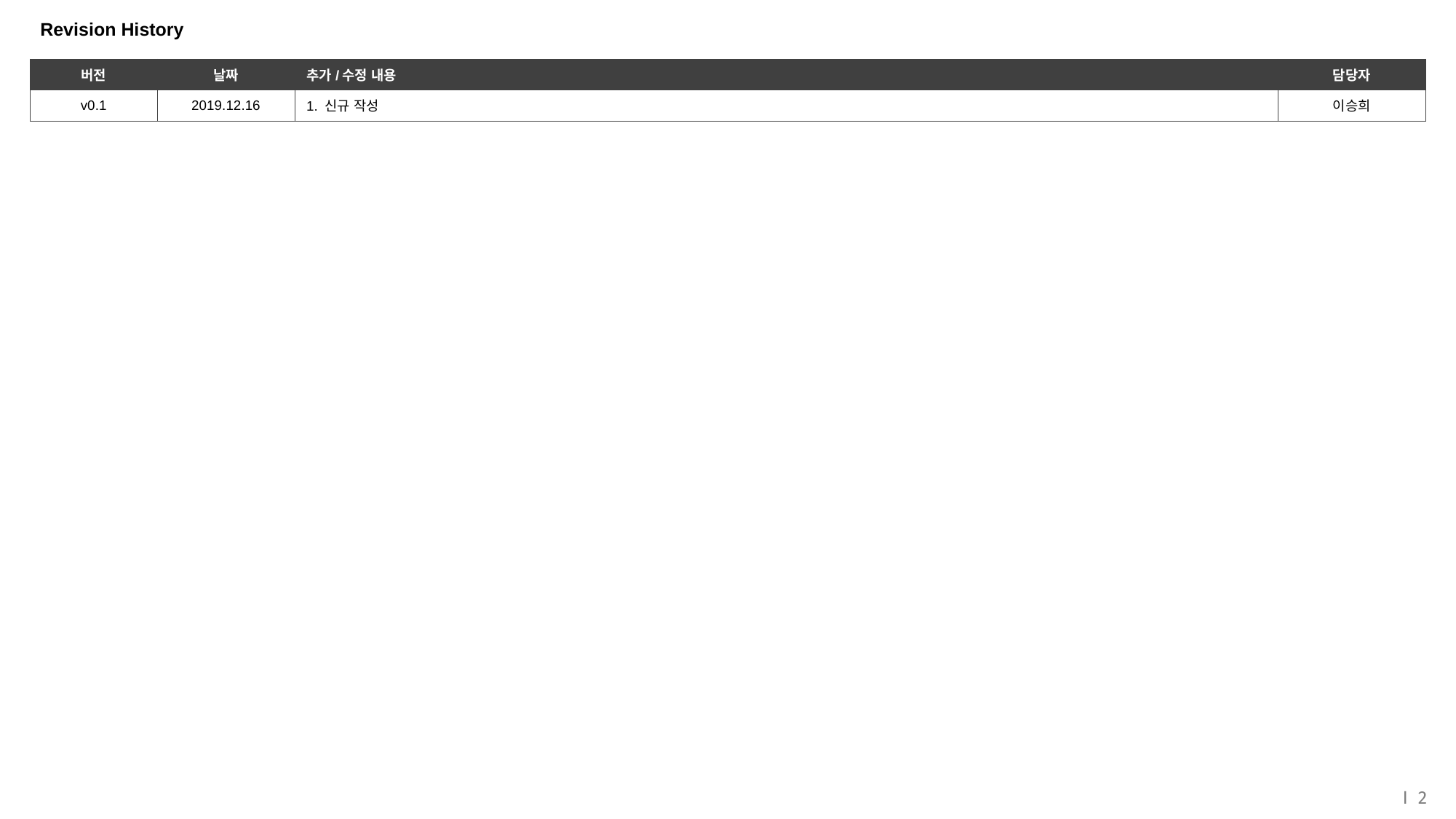

# Revision History
| 버전 | 날짜 | 추가/수정 내용 | 담당자 |
| --- | --- | --- | --- |
| v0.1 | 2019.12.16 | 1. 신규 작성 | 이승희 |